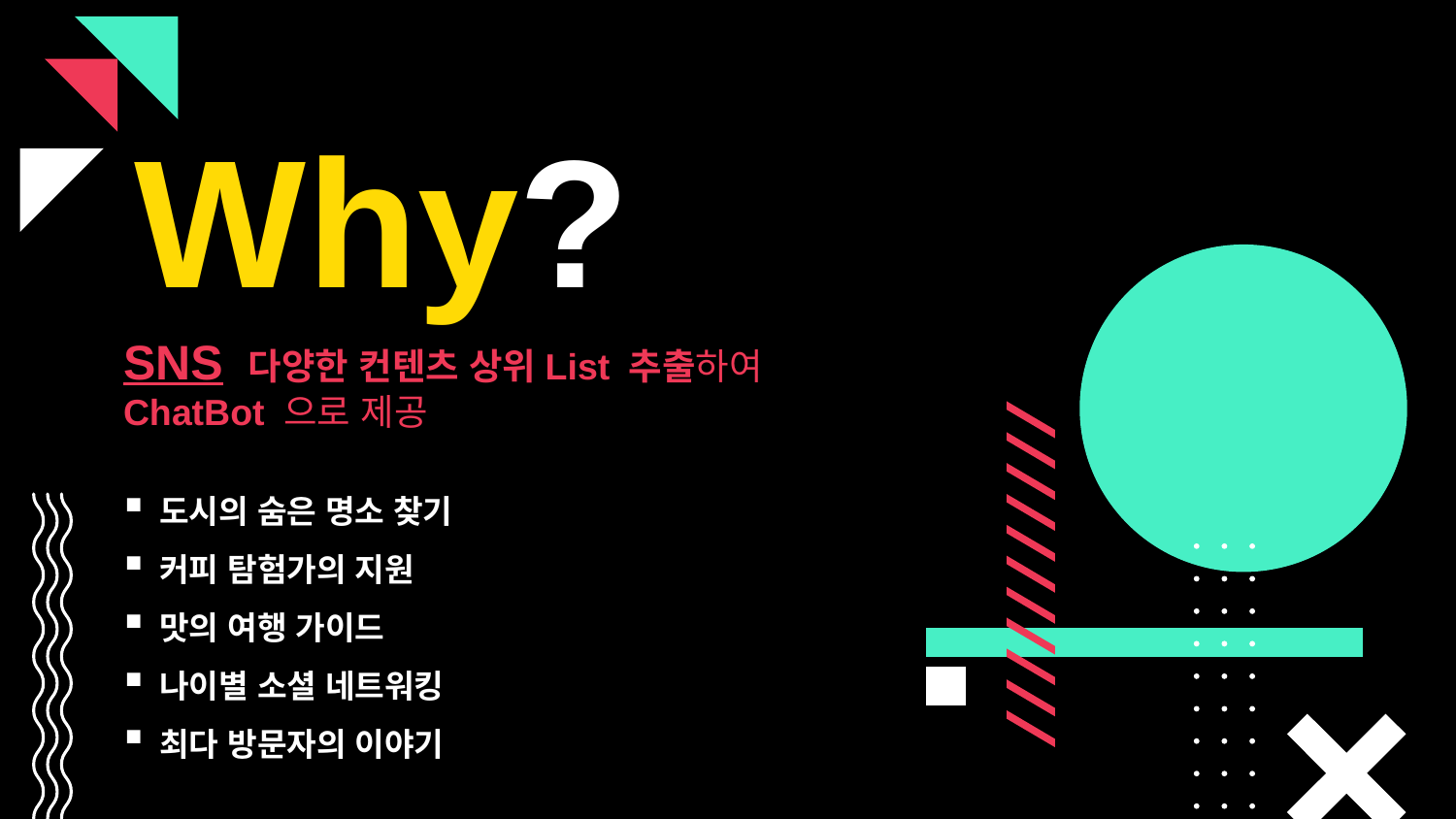

# Why?
SNS 다양한 컨텐츠 상위List 추출하여 ChatBot 으로 제공

도시의 숨은 명소 찾기
커피 탐험가의 지원
맛의 여행 가이드
나이별 소셜 네트워킹
최다 방문자의 이야기